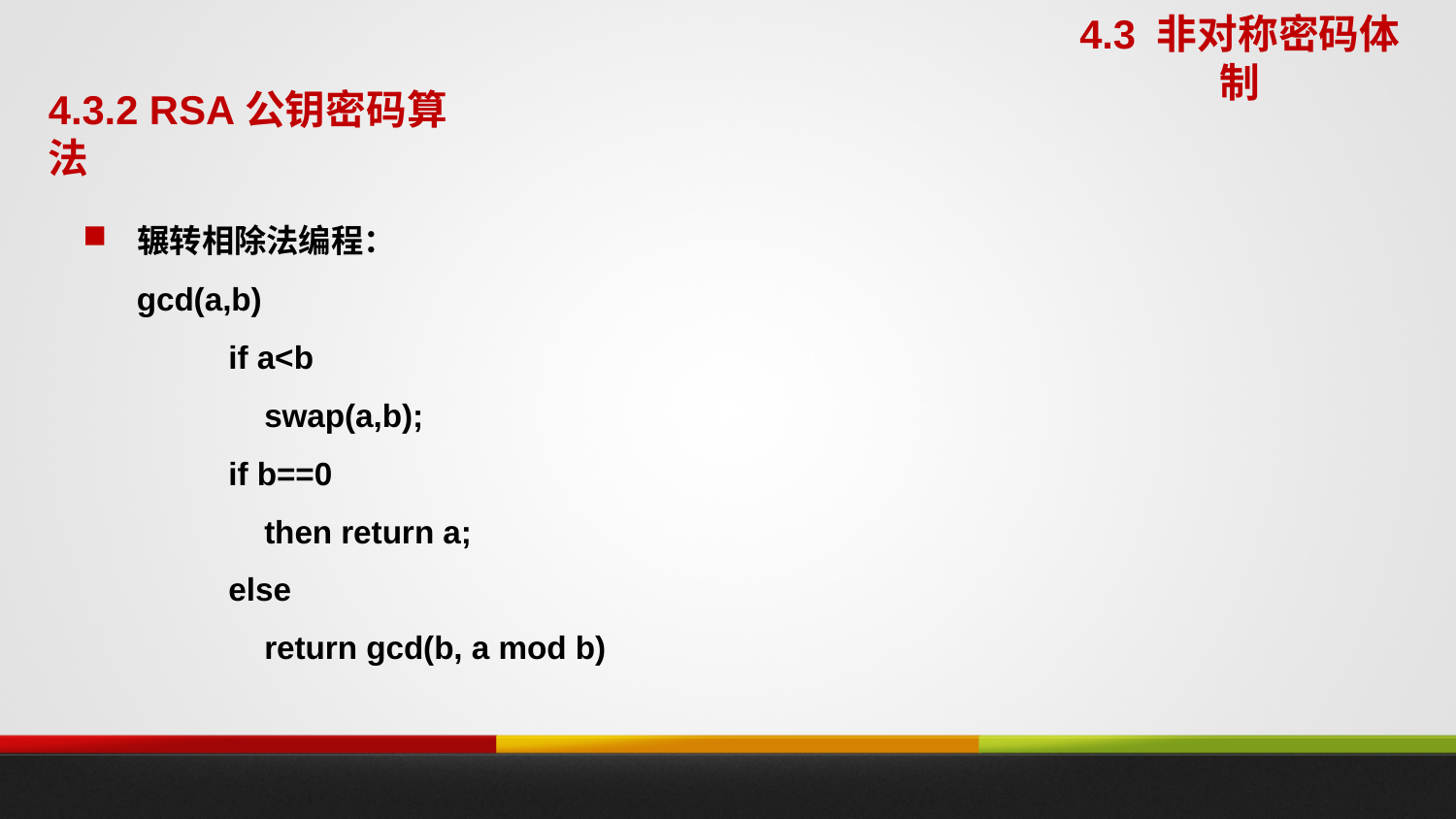

4.3 非对称密码体制
4.3.2 RSA公钥密码算法
辗转相除法编程：
      gcd(a,b)
	if a<b
	    swap(a,b);
	if b==0
	    then return a;
	else
	    return gcd(b, a mod b)